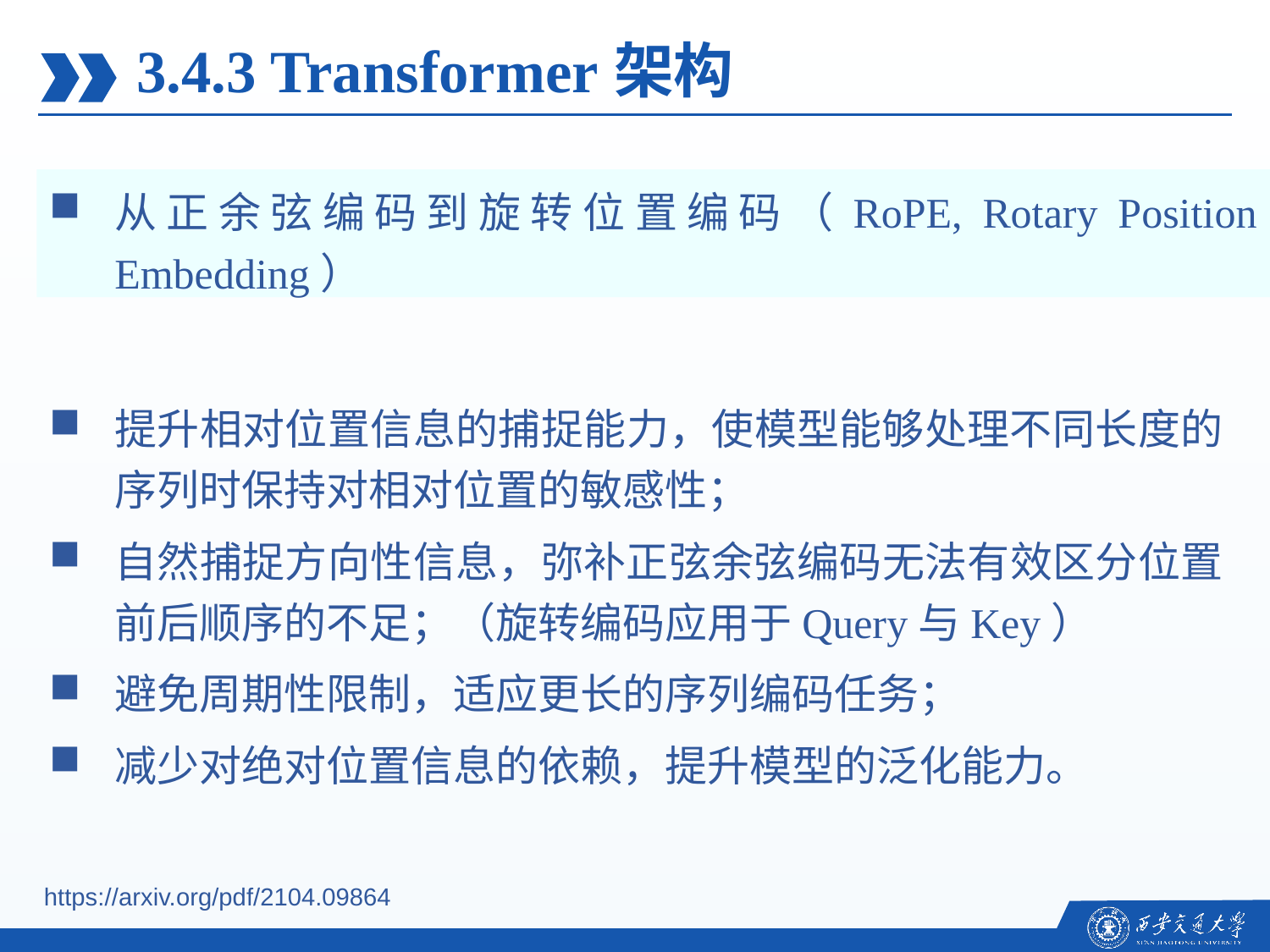

3.4.3 Transformer架构
从正余弦编码到旋转位置编码（RoPE, Rotary Position Embedding）
提升相对位置信息的捕捉能力，使模型能够处理不同长度的序列时保持对相对位置的敏感性；
自然捕捉方向性信息，弥补正弦余弦编码无法有效区分位置前后顺序的不足；（旋转编码应用于Query与Key）
避免周期性限制，适应更长的序列编码任务；
减少对绝对位置信息的依赖，提升模型的泛化能力。
https://arxiv.org/pdf/2104.09864